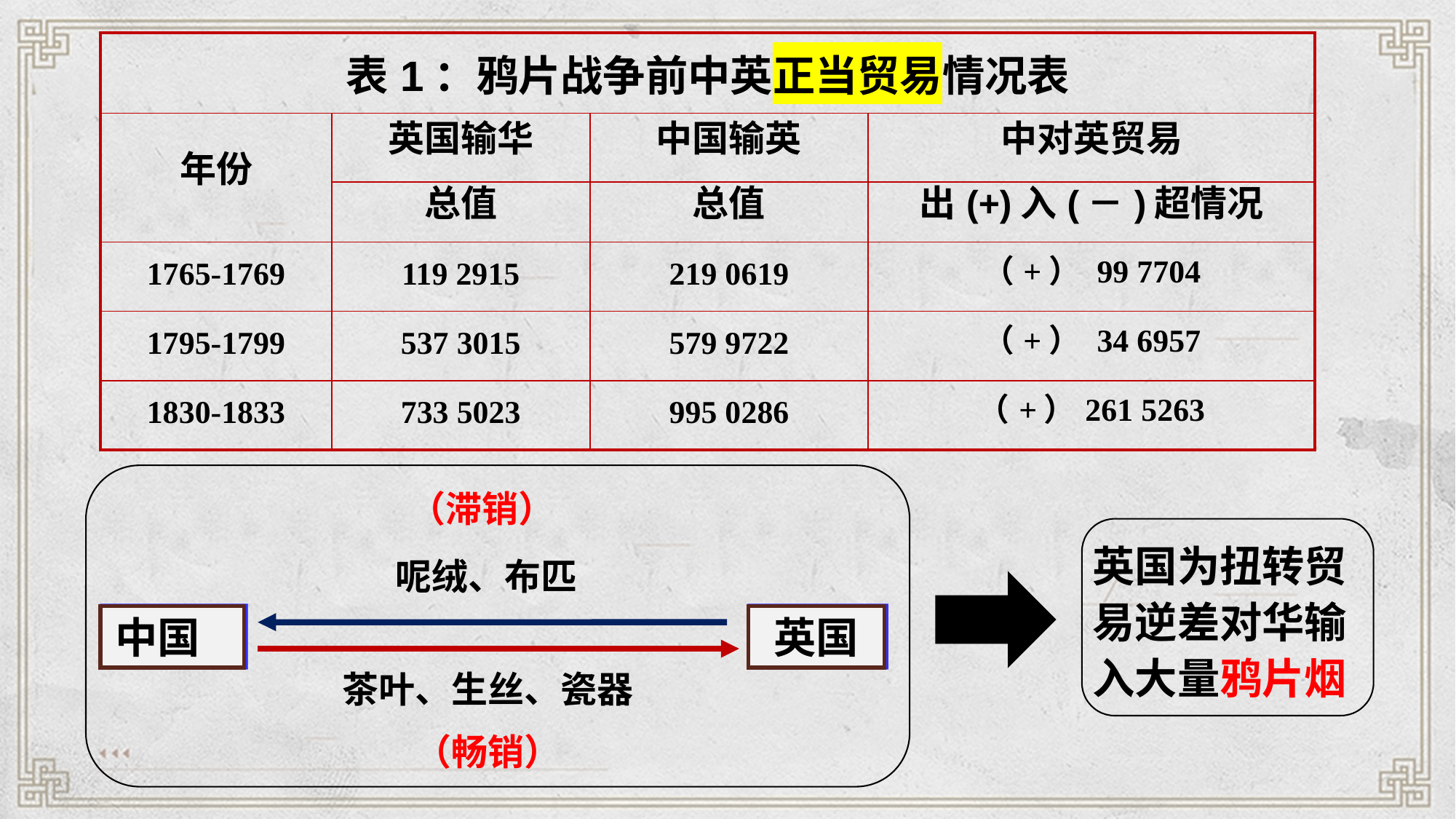

| 表1：鸦片战争前中英正当贸易情况表 |  |  |  |
| --- | --- | --- | --- |
| 年份 | 英国输华 | 中国输英 | 中对英贸易 |
|  | 总值 | 总值 | 出(+)入(－)超情况 |
| 1765-1769 | 119 2915 | 219 0619 | （+） 99 7704 |
| 1795-1799 | 537 3015 | 579 9722 | （+） 34 6957 |
| 1830-1833 | 733 5023 | 995 0286 | （+）261 5263 |

呢绒、布匹
中国
英国

茶叶、生丝、瓷器
 （滞销）
 （畅销）

英国为扭转贸易逆差对华输入大量鸦片烟